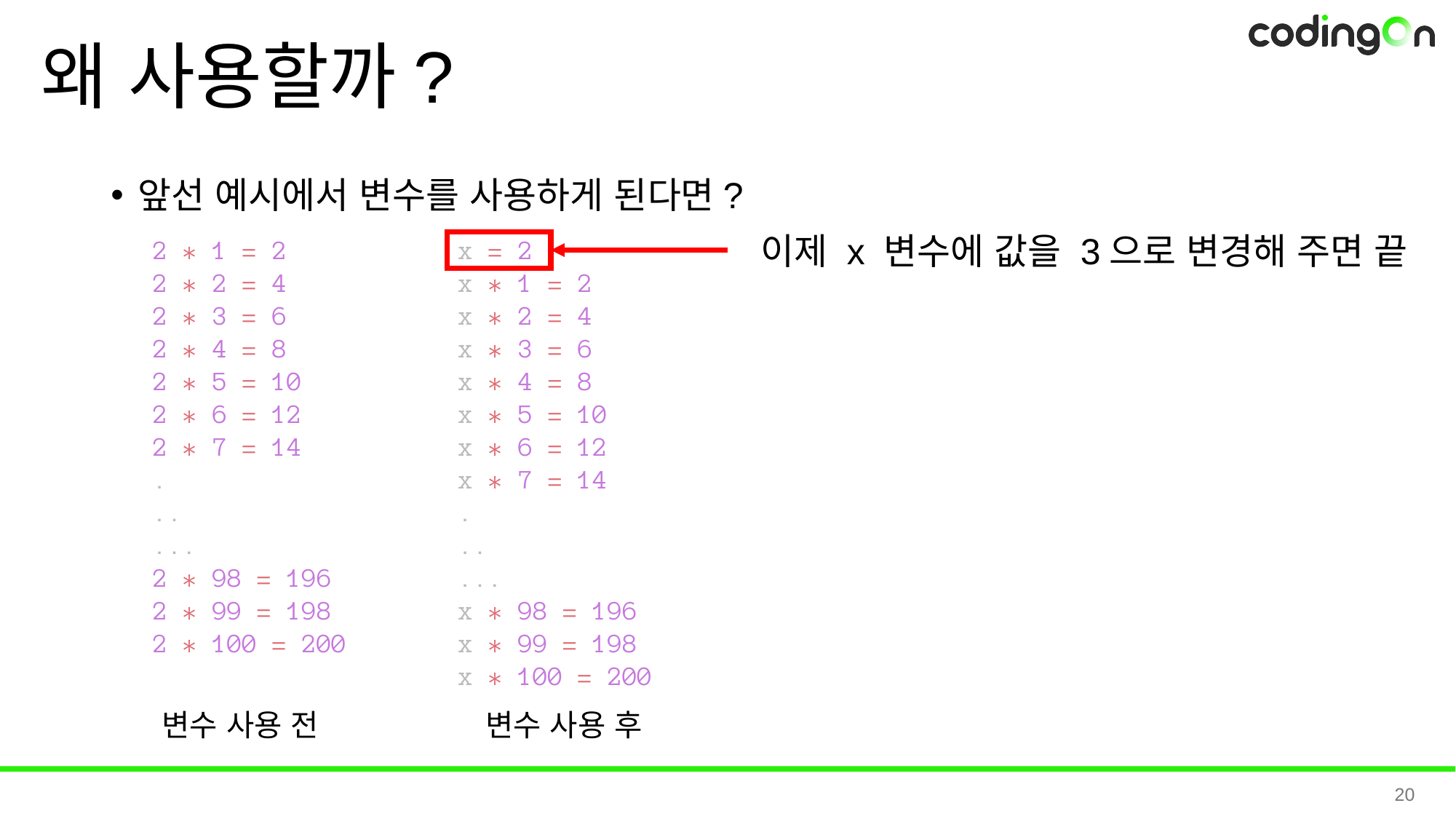

# 왜 사용할까?
앞선 예시에서 변수를 사용하게 된다면?
이제 x 변수에 값을 3으로 변경해 주면 끝
2 * 1 = 2
2 * 2 = 4
2 * 3 = 6
2 * 4 = 8
2 * 5 = 10
2 * 6 = 12
2 * 7 = 14
.
..
...
2 * 98 = 196
2 * 99 = 198
2 * 100 = 200
x = 2
x * 1 = 2
x * 2 = 4
x * 3 = 6
x * 4 = 8
x * 5 = 10
x * 6 = 12
x * 7 = 14
.
..
...
x * 98 = 196
x * 99 = 198
x * 100 = 200

변수 사용 전
변수 사용 후
20